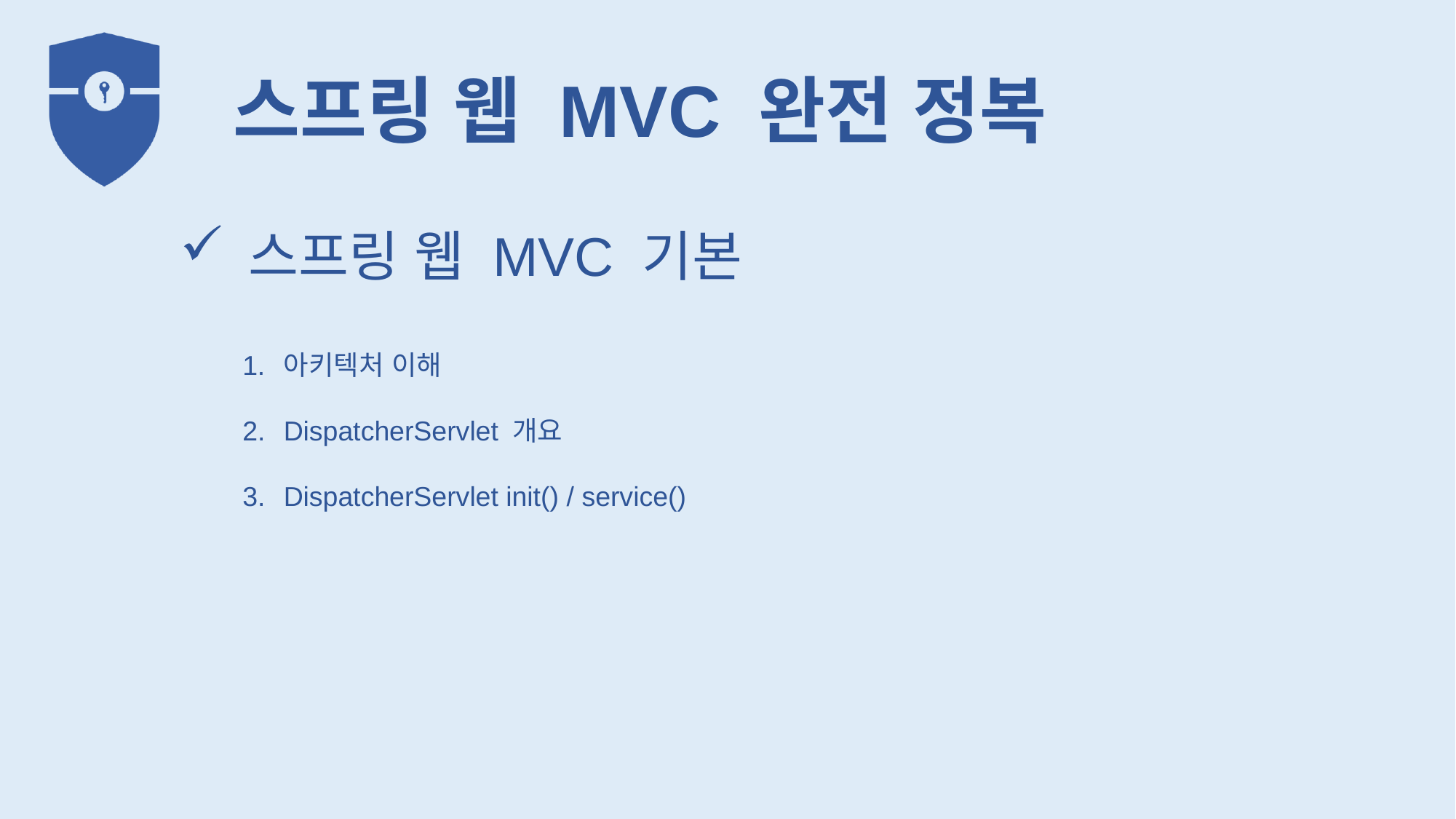

스프링 웹 MVC 기본
아키텍처 이해
DispatcherServlet 개요
DispatcherServlet init() / service()